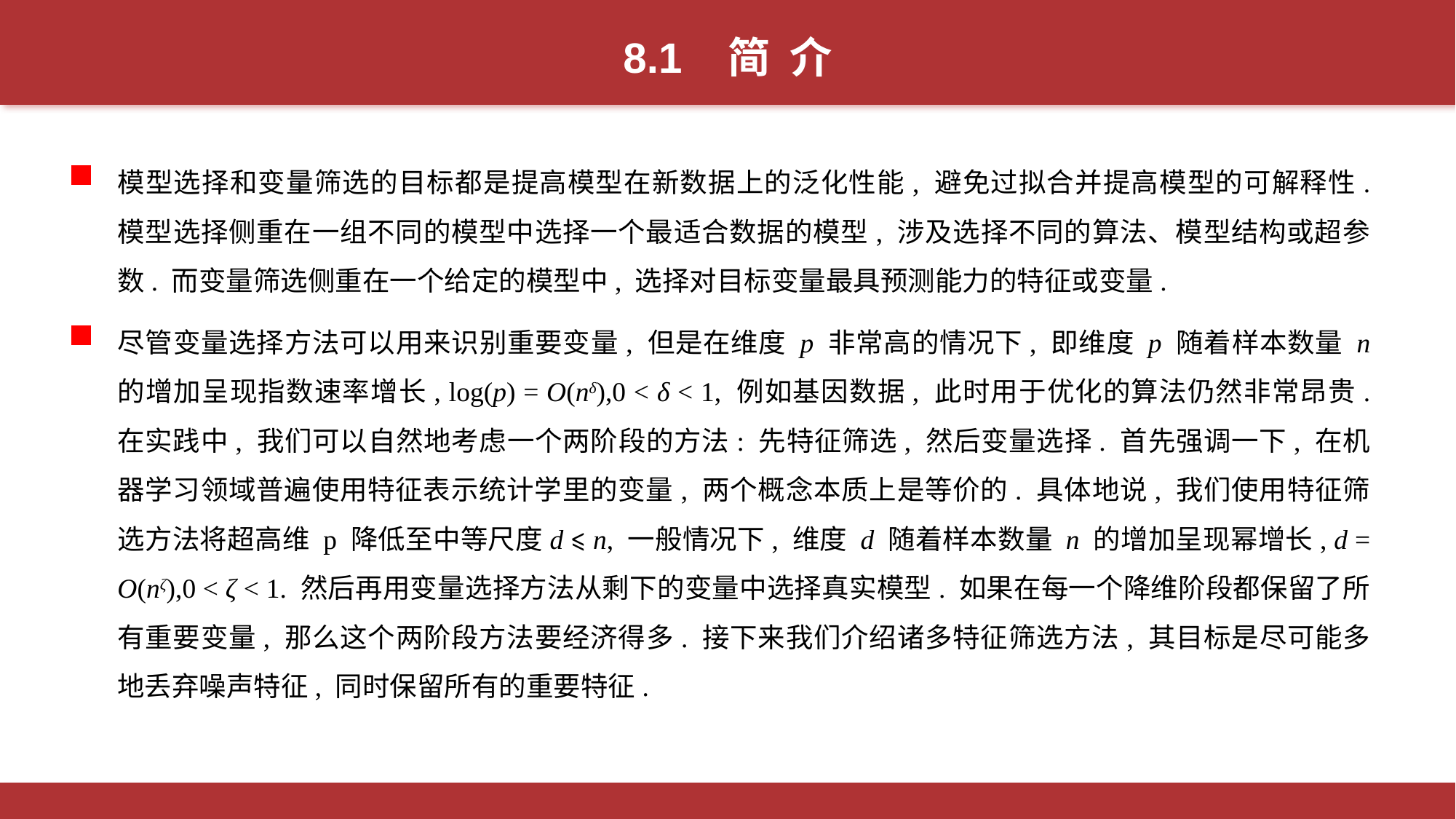

8.1   简  介
模型选择和变量筛选的目标都是提高模型在新数据上的泛化性能, 避免过拟合并提高模型的可解释性. 模型选择侧重在一组不同的模型中选择一个最适合数据的模型, 涉及选择不同的算法、模型结构或超参数. 而变量筛选侧重在一个给定的模型中, 选择对目标变量最具预测能力的特征或变量.

尽管变量选择方法可以用来识别重要变量, 但是在维度 p 非常高的情况下, 即维度 p 随着样本数量 n 的增加呈现指数速率增长, log(p) = O(nδ),0 < δ < 1, 例如基因数据, 此时用于优化的算法仍然非常昂贵. 在实践中, 我们可以自然地考虑一个两阶段的方法: 先特征筛选, 然后变量选择. 首先强调一下, 在机器学习领域普遍使用特征表示统计学里的变量, 两个概念本质上是等价的. 具体地说, 我们使用特征筛选方法将超高维 p 降低至中等尺度d ⩽ n, 一般情况下, 维度 d 随着样本数量 n 的增加呈现幂增长, d = O(nζ),0 < ζ < 1. 然后再用变量选择方法从剩下的变量中选择真实模型. 如果在每一个降维阶段都保留了所有重要变量, 那么这个两阶段方法要经济得多. 接下来我们介绍诸多特征筛选方法, 其目标是尽可能多地丢弃噪声特征, 同时保留所有的重要特征.